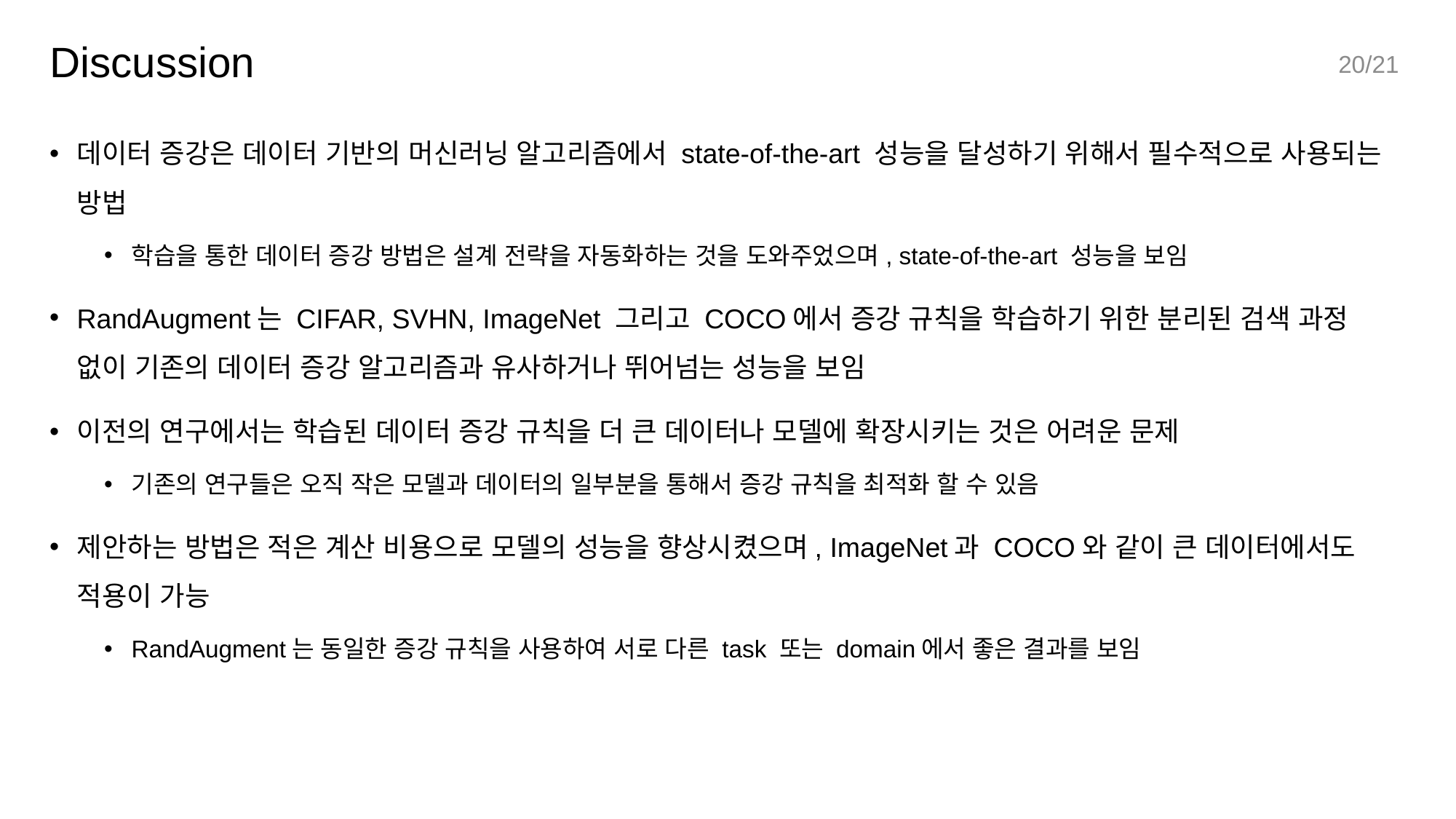

# Discussion
20/21
데이터 증강은 데이터 기반의 머신러닝 알고리즘에서 state-of-the-art 성능을 달성하기 위해서 필수적으로 사용되는 방법
학습을 통한 데이터 증강 방법은 설계 전략을 자동화하는 것을 도와주었으며, state-of-the-art 성능을 보임
RandAugment는 CIFAR, SVHN, ImageNet 그리고 COCO에서 증강 규칙을 학습하기 위한 분리된 검색 과정 없이 기존의 데이터 증강 알고리즘과 유사하거나 뛰어넘는 성능을 보임
이전의 연구에서는 학습된 데이터 증강 규칙을 더 큰 데이터나 모델에 확장시키는 것은 어려운 문제
기존의 연구들은 오직 작은 모델과 데이터의 일부분을 통해서 증강 규칙을 최적화 할 수 있음
제안하는 방법은 적은 계산 비용으로 모델의 성능을 향상시켰으며, ImageNet과 COCO와 같이 큰 데이터에서도 적용이 가능
RandAugment는 동일한 증강 규칙을 사용하여 서로 다른 task 또는 domain에서 좋은 결과를 보임